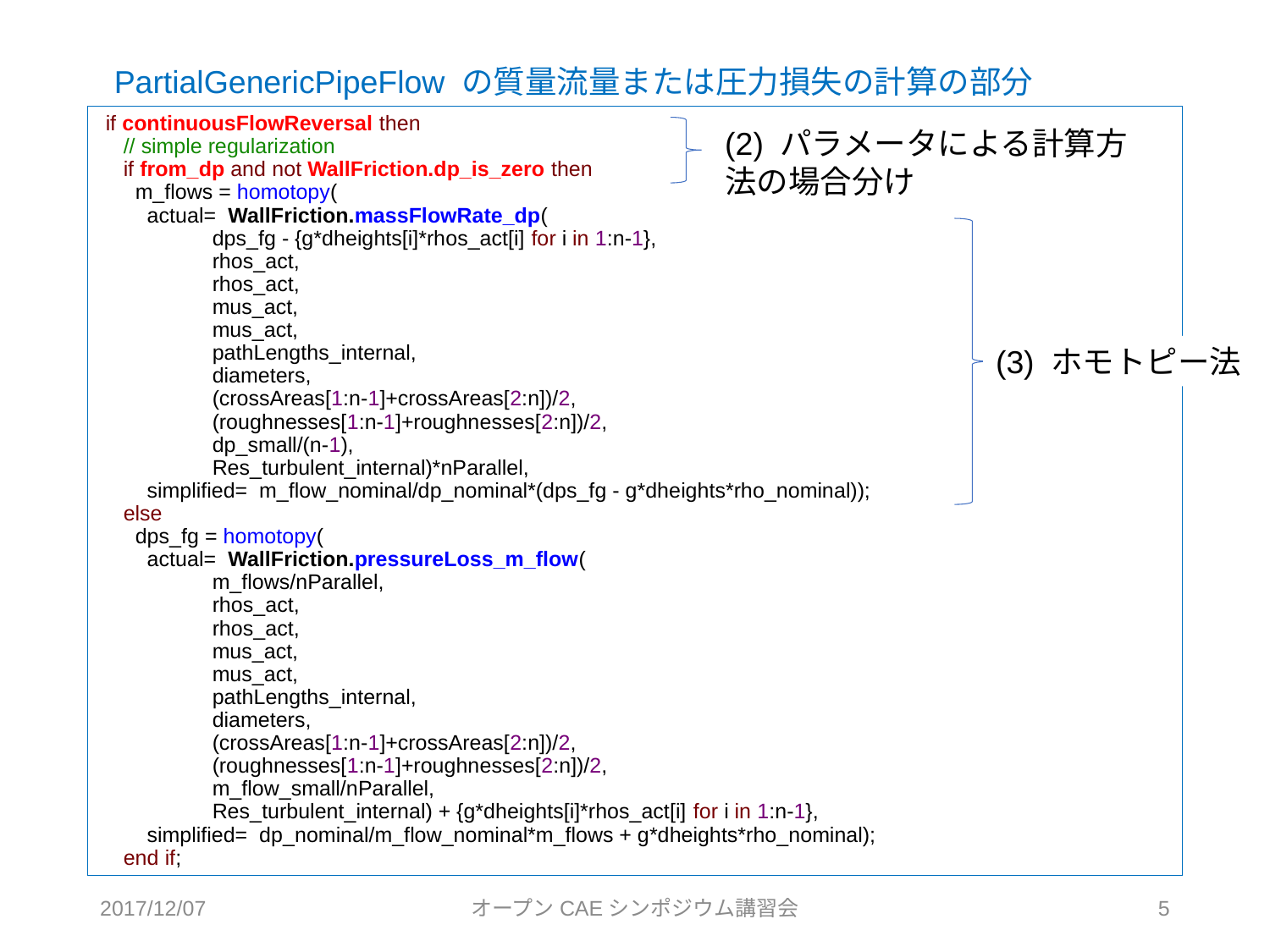

PartialGenericPipeFlow の質量流量または圧力損失の計算の部分
 if continuousFlowReversal then
    // simple regularization
    if from_dp and not WallFriction.dp_is_zero then
      m_flows = homotopy(
        actual=  WallFriction.massFlowRate_dp(
                   dps_fg - {g*dheights[i]*rhos_act[i] for i in 1:n-1},
                   rhos_act,
                   rhos_act,
                   mus_act,
                   mus_act,
                   pathLengths_internal,
                   diameters,
                   (crossAreas[1:n-1]+crossAreas[2:n])/2,
                   (roughnesses[1:n-1]+roughnesses[2:n])/2,
                   dp_small/(n-1),
                   Res_turbulent_internal)*nParallel,
        simplified=  m_flow_nominal/dp_nominal*(dps_fg - g*dheights*rho_nominal));
    else
      dps_fg = homotopy(
        actual=  WallFriction.pressureLoss_m_flow(
                   m_flows/nParallel,
                   rhos_act,
                   rhos_act,
                   mus_act,
                   mus_act,
                   pathLengths_internal,
                   diameters,
                   (crossAreas[1:n-1]+crossAreas[2:n])/2,
                   (roughnesses[1:n-1]+roughnesses[2:n])/2,
                   m_flow_small/nParallel,
                   Res_turbulent_internal) + {g*dheights[i]*rhos_act[i] for i in 1:n-1},
        simplified=  dp_nominal/m_flow_nominal*m_flows + g*dheights*rho_nominal);
    end if;

(2) パラメータによる計算方法の場合分け

(3) ホモトピー法
2017/12/07
オープンCAEシンポジウム講習会
5